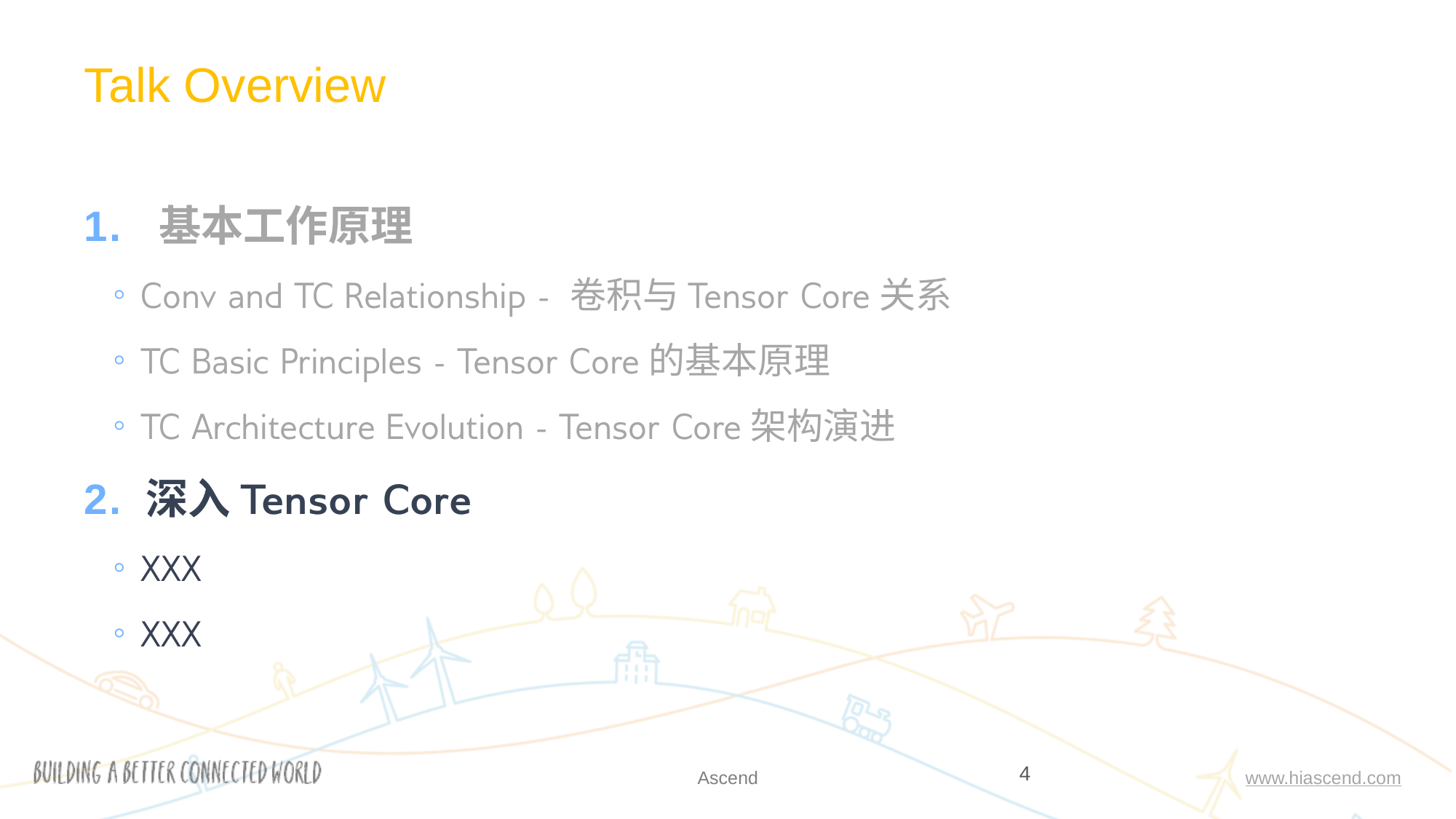

Talk Overview
 基本工作原理
Conv and TC Relationship - 卷积与Tensor Core关系
TC Basic Principles - Tensor Core的基本原理
TC Architecture Evolution - Tensor Core架构演进
深入Tensor Core
XXX
XXX